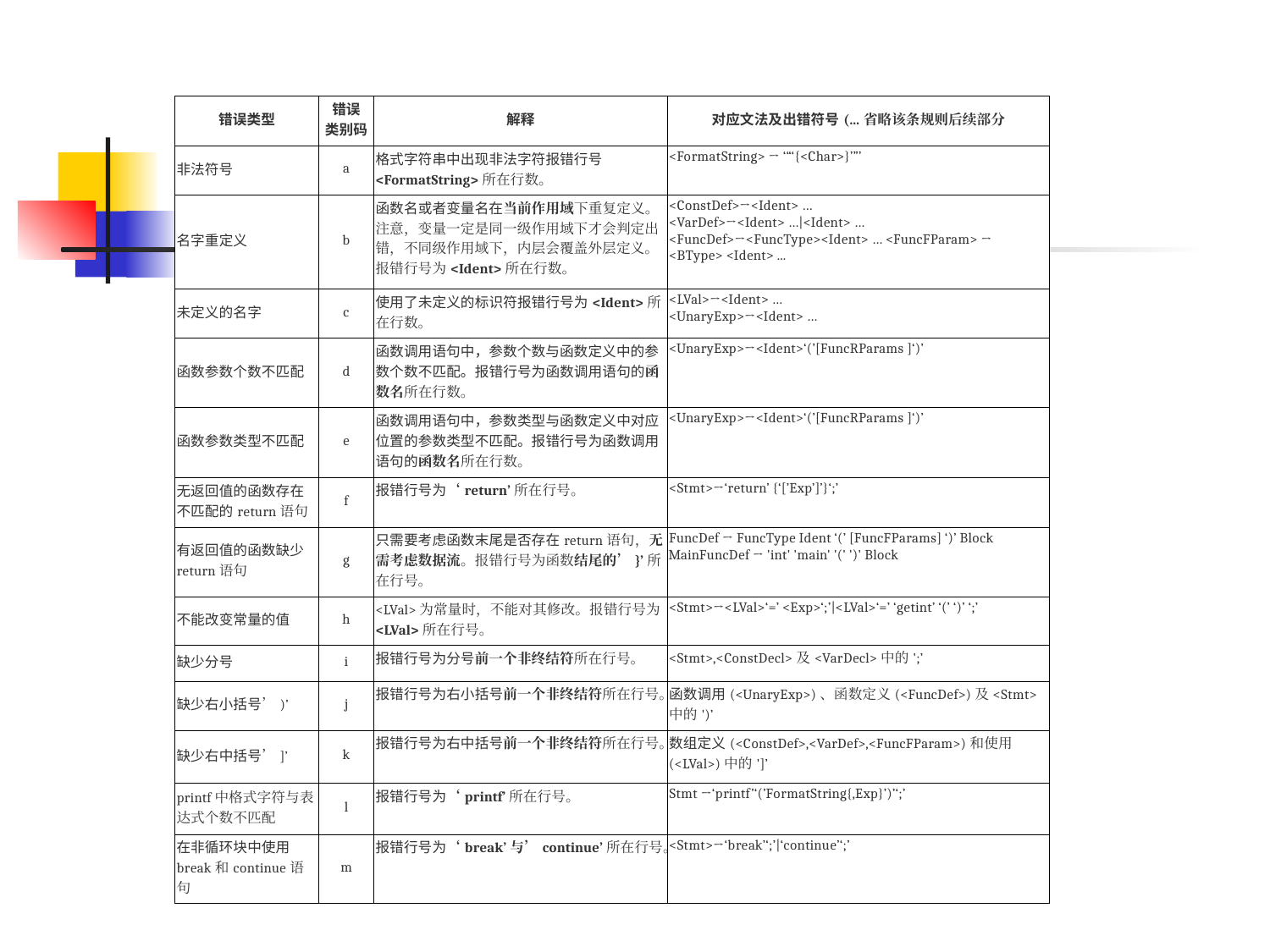

# 错误处理
| 错误类型 | 错误 类别码 | 解释 | 对应文法及出错符号(…省略该条规则后续部分 |
| --- | --- | --- | --- |
| 非法符号 | a | 格式字符串中出现非法字符报错行号<FormatString>所在行数。 | <FormatString> → ‘“‘{<Char>}’”’ |
| 名字重定义 | b | 函数名或者变量名在当前作用域下重复定义。注意，变量一定是同一级作用域下才会判定出错，不同级作用域下，内层会覆盖外层定义。报错行号为<Ident>所在行数。 | <ConstDef>→<Ident> … <VarDef>→<Ident> …|<Ident> … <FuncDef>→<FuncType><Ident> … <FuncFParam> → <BType> <Ident> ... |
| 未定义的名字 | c | 使用了未定义的标识符报错行号为<Ident>所在行数。 | <LVal>→<Ident> … <UnaryExp>→<Ident> … |
| 函数参数个数不匹配 | d | 函数调用语句中，参数个数与函数定义中的参数个数不匹配。报错行号为函数调用语句的函数名所在行数。 | <UnaryExp>→<Ident>‘(’[FuncRParams ]‘)’ |
| 函数参数类型不匹配 | e | 函数调用语句中，参数类型与函数定义中对应位置的参数类型不匹配。报错行号为函数调用语句的函数名所在行数。 | <UnaryExp>→<Ident>‘(’[FuncRParams ]‘)’ |
| 无返回值的函数存在不匹配的return语句 | f | 报错行号为‘return’所在行号。 | <Stmt>→‘return’ {‘[’Exp’]’}‘;’ |
| 有返回值的函数缺少return语句 | g | 只需要考虑函数末尾是否存在return语句，无需考虑数据流。报错行号为函数结尾的’}’所在行号。 | FuncDef → FuncType Ident ‘(’ [FuncFParams] ‘)’ Block MainFuncDef → 'int' 'main' '(' ')' Block |
| 不能改变常量的值 | h | <LVal>为常量时，不能对其修改。报错行号为<LVal>所在行号。 | <Stmt>→<LVal>‘=’ <Exp>‘;’|<LVal>‘=’ ‘getint’ ‘(’ ‘)’ ‘;’ |
| 缺少分号 | i | 报错行号为分号前一个非终结符所在行号。 | <Stmt>,<ConstDecl>及<VarDecl>中的';’ |
| 缺少右小括号’)’ | j | 报错行号为右小括号前一个非终结符所在行号。 | 函数调用(<UnaryExp>)、函数定义(<FuncDef>)及<Stmt>中的')’ |
| 缺少右中括号’]’ | k | 报错行号为右中括号前一个非终结符所在行号。 | 数组定义(<ConstDef>,<VarDef>,<FuncFParam>)和使用(<LVal>)中的']’ |
| printf中格式字符与表达式个数不匹配 | l | 报错行号为‘printf’所在行号。 | Stmt →‘printf’‘(’FormatString{,Exp}’)’‘;’ |
| 在非循环块中使用break和continue语句 | m | 报错行号为‘break’与’continue’所在行号。 | <Stmt>→‘break’‘;’|‘continue’‘;’ |